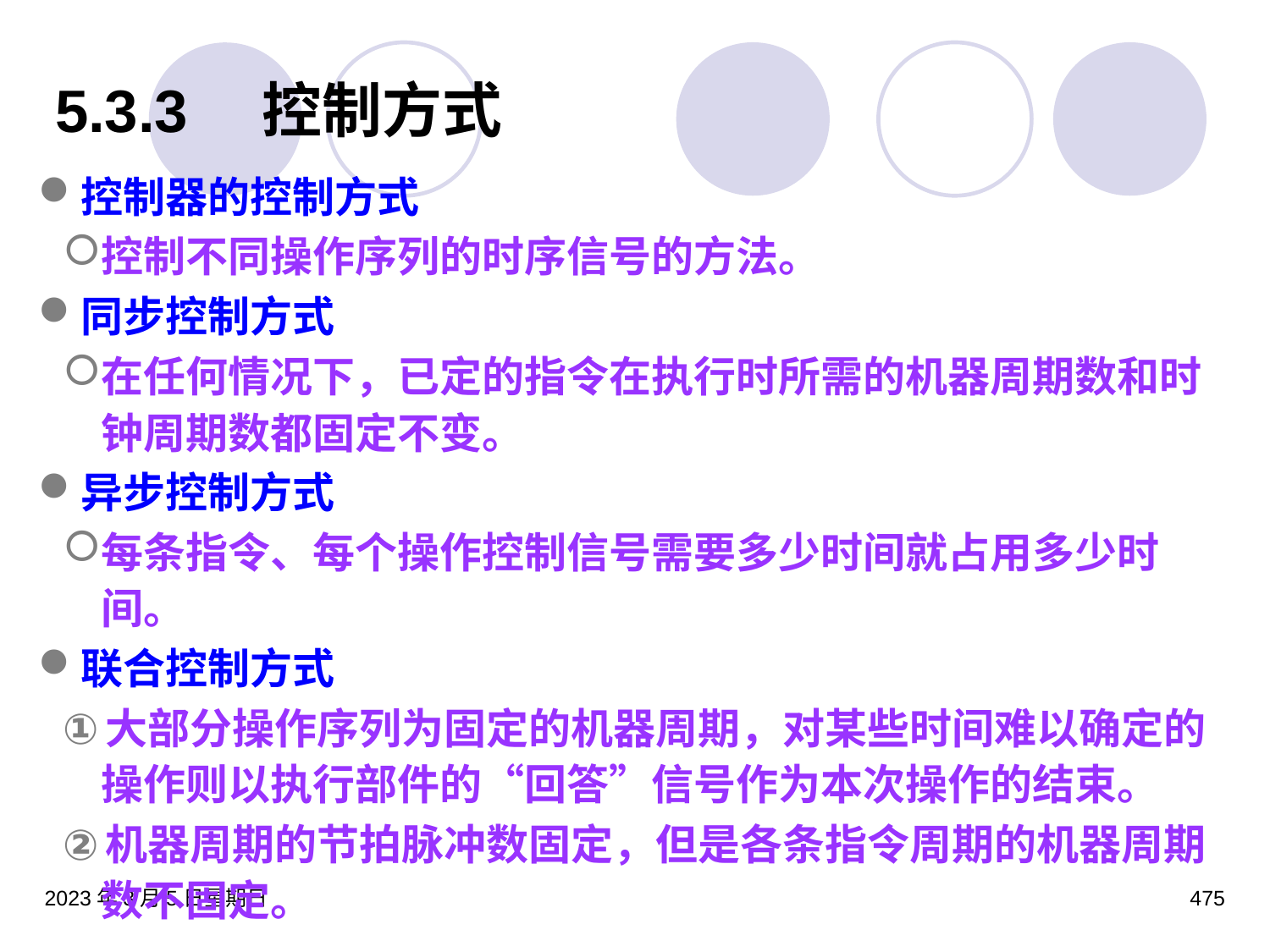

# 5.3.3　控制方式
控制器的控制方式
控制不同操作序列的时序信号的方法。
同步控制方式
在任何情况下，已定的指令在执行时所需的机器周期数和时钟周期数都固定不变。
异步控制方式
每条指令、每个操作控制信号需要多少时间就占用多少时间。
联合控制方式
大部分操作序列为固定的机器周期，对某些时间难以确定的操作则以执行部件的“回答”信号作为本次操作的结束。
机器周期的节拍脉冲数固定，但是各条指令周期的机器周期数不固定。
2023年3月5日星期日
475